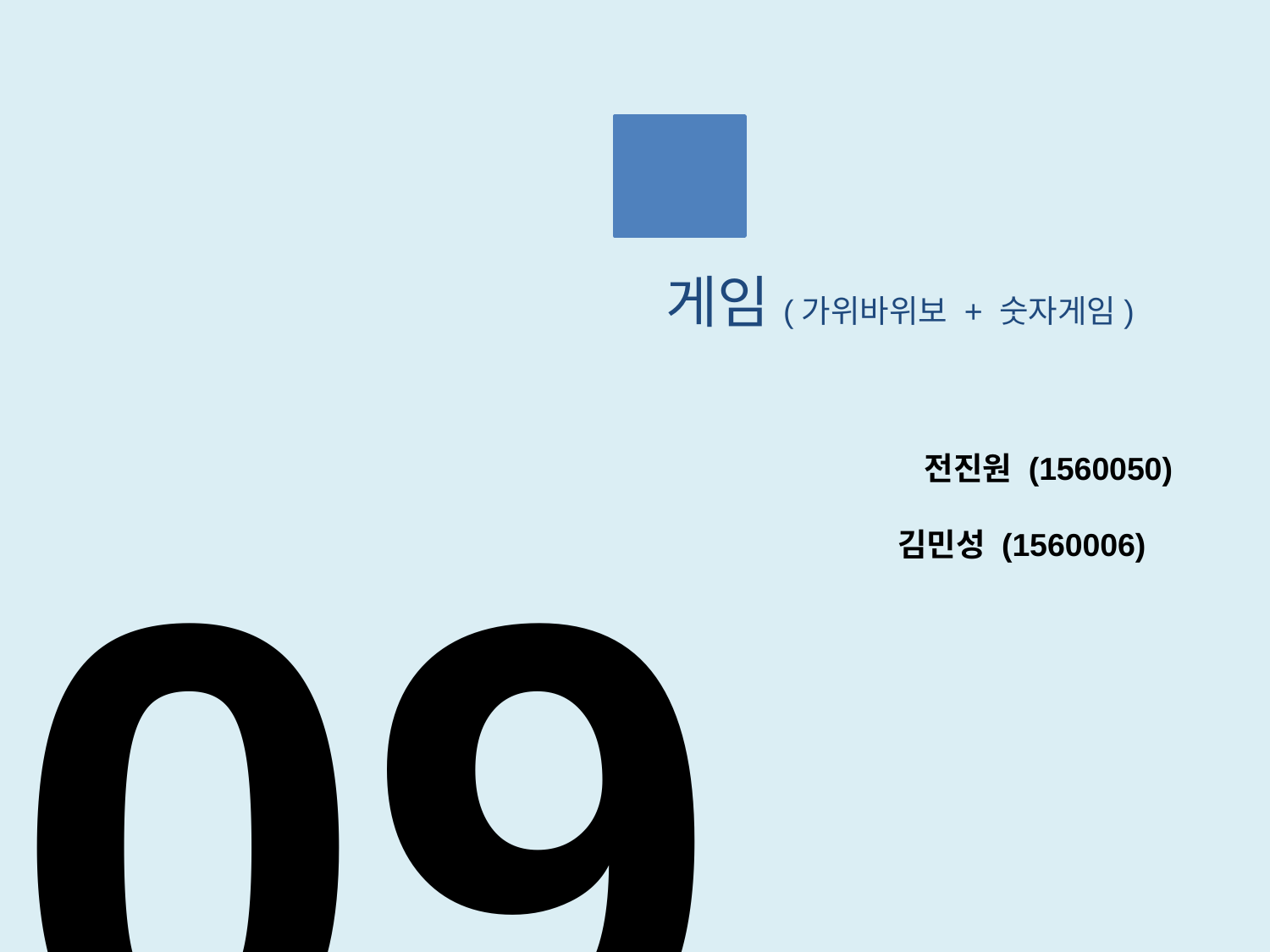

게임(가위바위보 + 숫자게임)

전진원 (1560050)

김민성 (1560006)

09